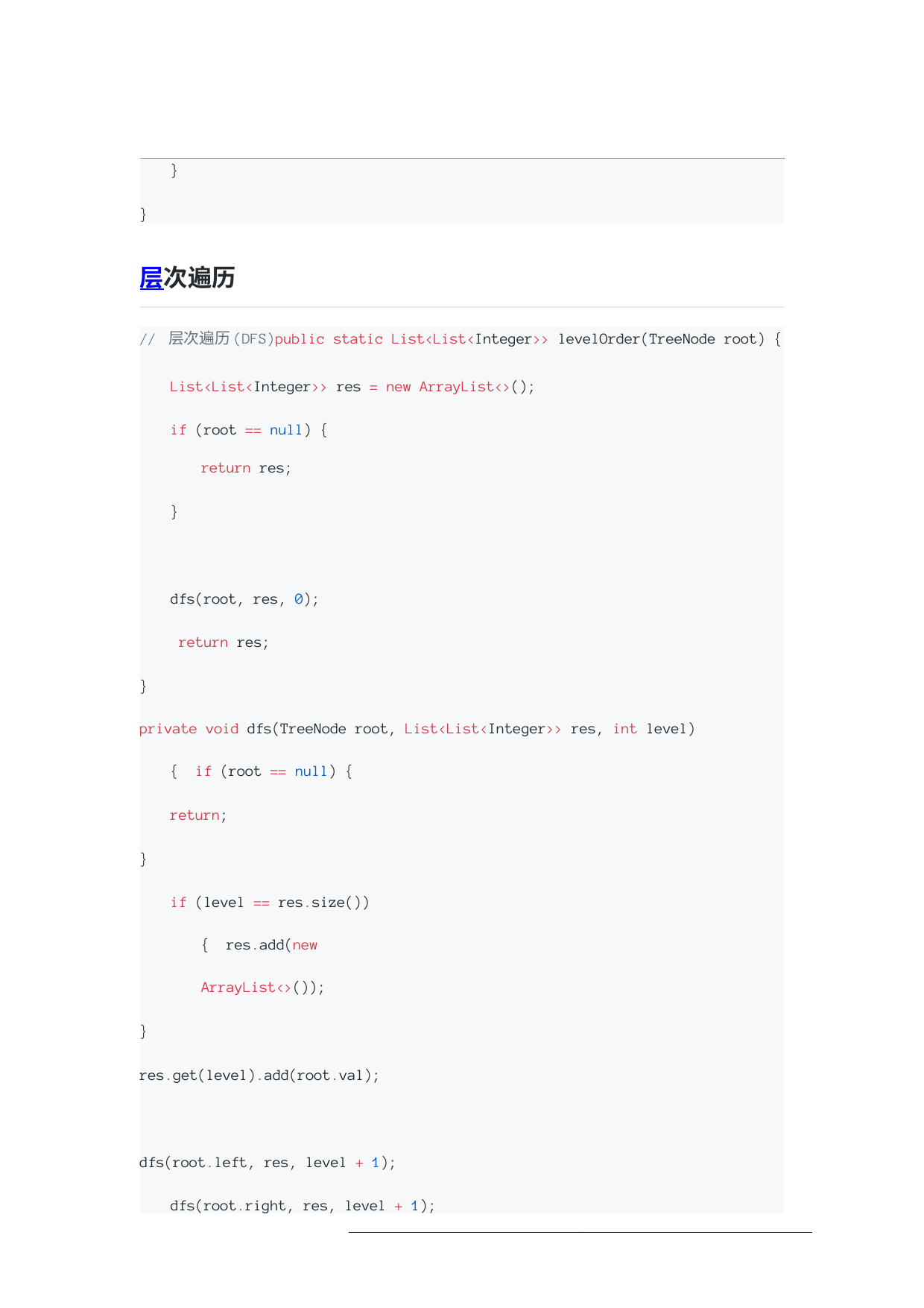

}

}
层次遍历

// 层次遍历(DFS)public static List<List<Integer>> levelOrder(TreeNode root) {
List<List<Integer>> res = new ArrayList<>();  if (root == null) {

return res;

}

dfs(root, res, 0);  return res;

}
private void dfs(TreeNode root, List<List<Integer>> res, int level) {  if (root == null) {

return;

}
if (level == res.size()) {  res.add(new ArrayList<>());

}

res.get(level).add(root.val);

dfs(root.left, res, level + 1);  dfs(root.right, res, level + 1);